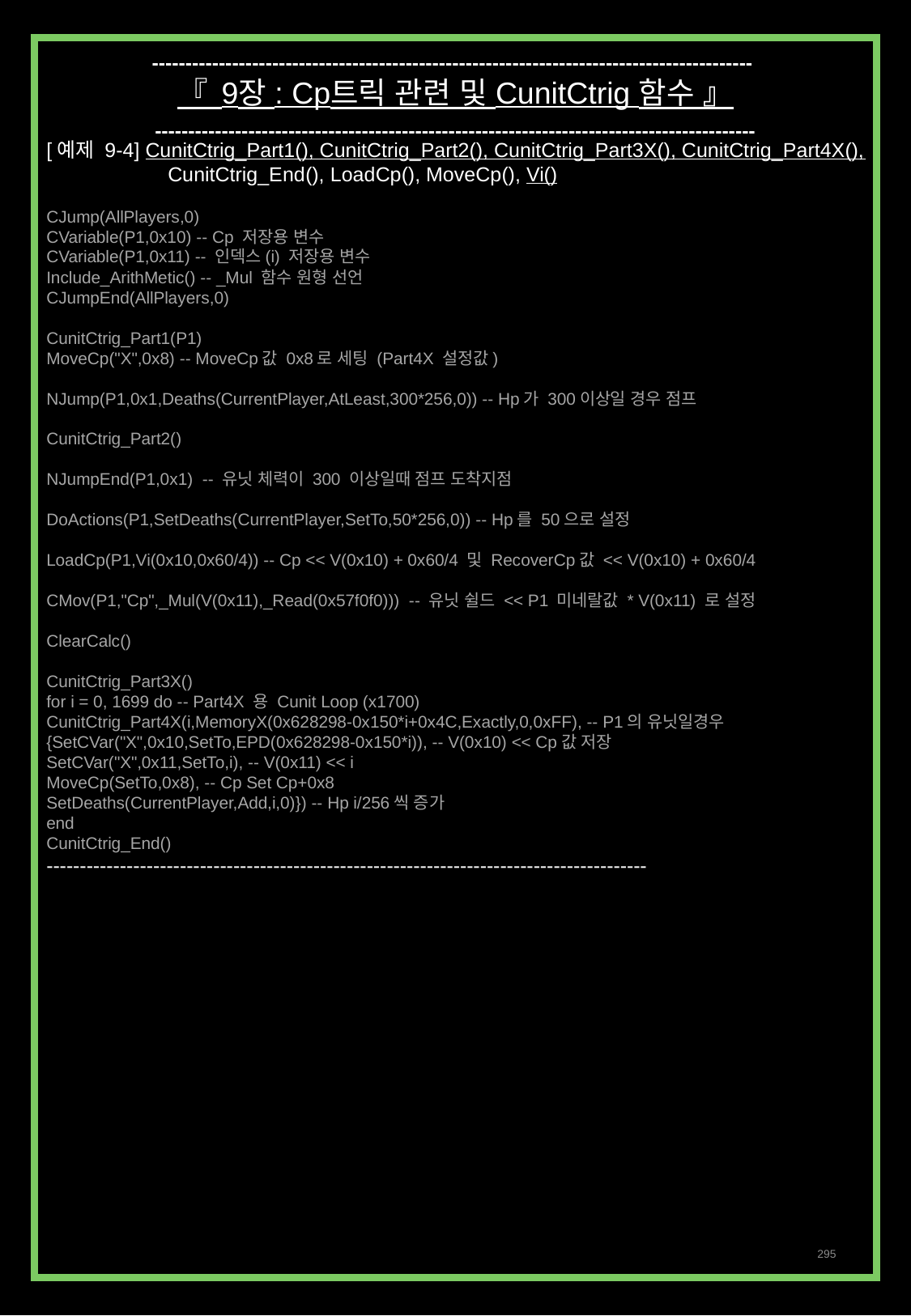

------------------------------------------------------------------------------------------
『  9장 : Cp트릭 관련 및 CunitCtrig 함수 』
------------------------------------------------------------------------------------------
[예제 9-4] CunitCtrig_Part1(), CunitCtrig_Part2(), CunitCtrig_Part3X(), CunitCtrig_Part4X(),
	CunitCtrig_End(), LoadCp(), MoveCp(), Vi()

CJump(AllPlayers,0)
CVariable(P1,0x10) -- Cp 저장용 변수
CVariable(P1,0x11) -- 인덱스(i) 저장용 변수
Include_ArithMetic() -- _Mul 함수 원형 선언
CJumpEnd(AllPlayers,0)

CunitCtrig_Part1(P1)
MoveCp("X",0x8) -- MoveCp값 0x8로 세팅 (Part4X 설정값)

NJump(P1,0x1,Deaths(CurrentPlayer,AtLeast,300*256,0)) -- Hp가 300이상일 경우 점프

CunitCtrig_Part2()

NJumpEnd(P1,0x1)  -- 유닛 체력이 300 이상일때 점프 도착지점

DoActions(P1,SetDeaths(CurrentPlayer,SetTo,50*256,0)) -- Hp를 50으로 설정

LoadCp(P1,Vi(0x10,0x60/4)) -- Cp << V(0x10) + 0x60/4 및 RecoverCp값 << V(0x10) + 0x60/4

CMov(P1,"Cp",_Mul(V(0x11),_Read(0x57f0f0)))  -- 유닛 쉴드 << P1 미네랄값 * V(0x11) 로 설정

ClearCalc()

CunitCtrig_Part3X()
for i = 0, 1699 do -- Part4X 용 Cunit Loop (x1700)
CunitCtrig_Part4X(i,MemoryX(0x628298-0x150*i+0x4C,Exactly,0,0xFF), -- P1의 유닛일경우
{SetCVar("X",0x10,SetTo,EPD(0x628298-0x150*i)), -- V(0x10) << Cp값 저장
SetCVar("X",0x11,SetTo,i), -- V(0x11) << i
MoveCp(SetTo,0x8), -- Cp Set Cp+0x8
SetDeaths(CurrentPlayer,Add,i,0)}) -- Hp i/256씩 증가
end
CunitCtrig_End()
------------------------------------------------------------------------------------------
295